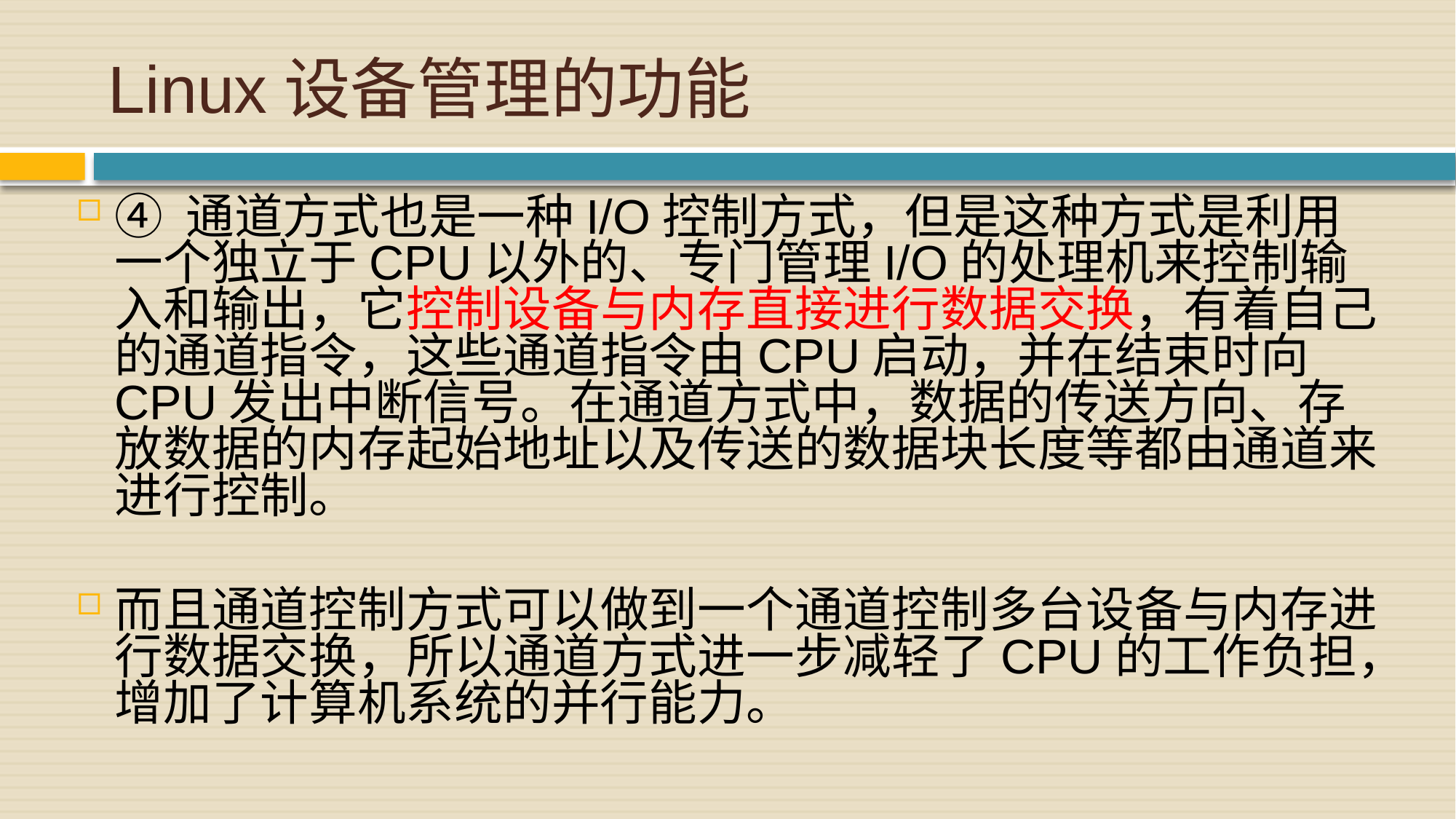

# Linux设备管理的功能
④ 通道方式也是一种I/O控制方式，但是这种方式是利用一个独立于CPU以外的、专门管理I/O的处理机来控制输入和输出，它控制设备与内存直接进行数据交换，有着自己的通道指令，这些通道指令由CPU启动，并在结束时向CPU发出中断信号。在通道方式中，数据的传送方向、存放数据的内存起始地址以及传送的数据块长度等都由通道来进行控制。

而且通道控制方式可以做到一个通道控制多台设备与内存进行数据交换，所以通道方式进一步减轻了CPU的工作负担，增加了计算机系统的并行能力。